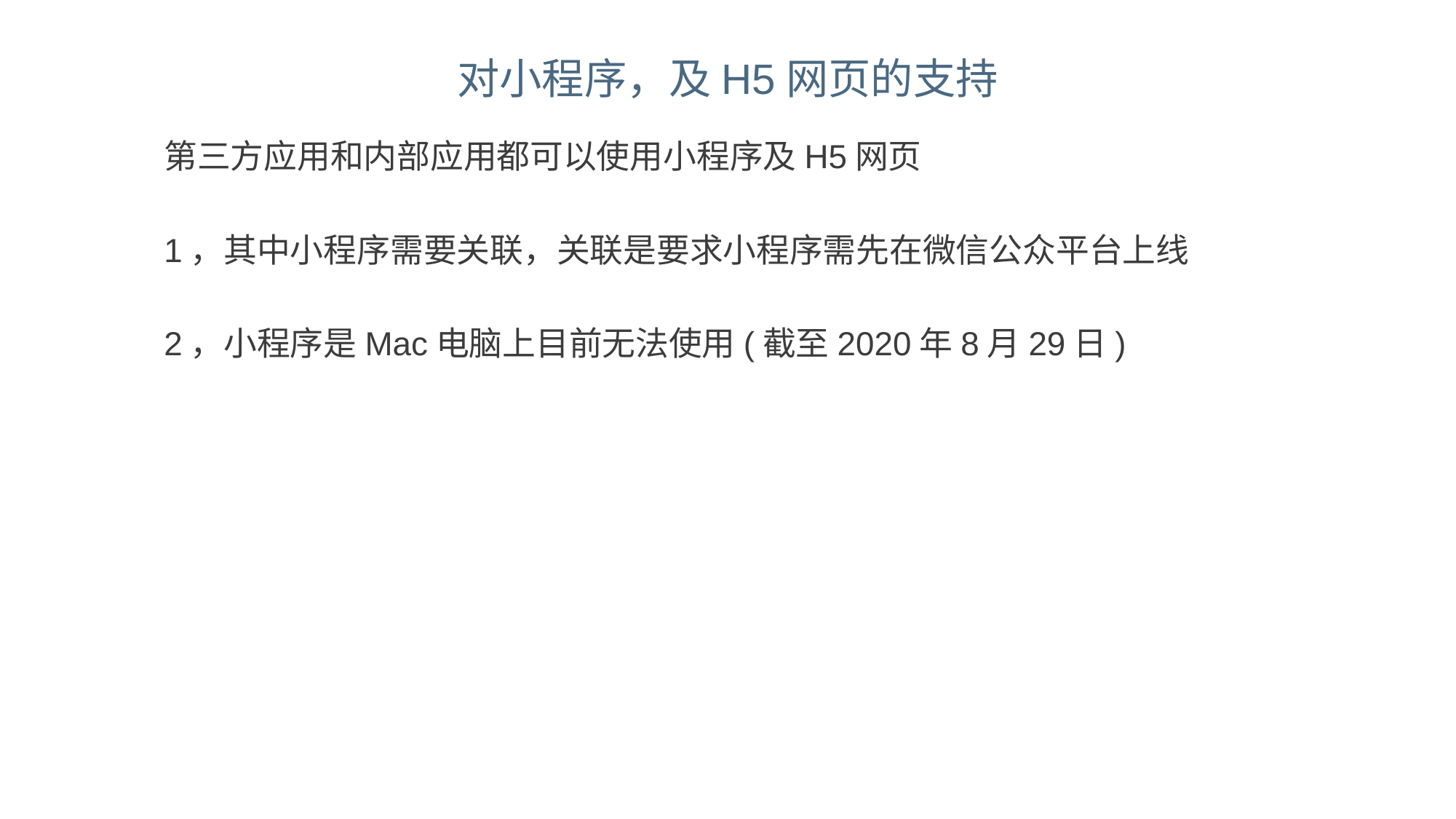

# 对小程序，及H5网页的支持
第三方应用和内部应用都可以使用小程序及H5网页

1，其中小程序需要关联，关联是要求小程序需先在微信公众平台上线

2，小程序是Mac电脑上目前无法使用(截至2020年8月29日)